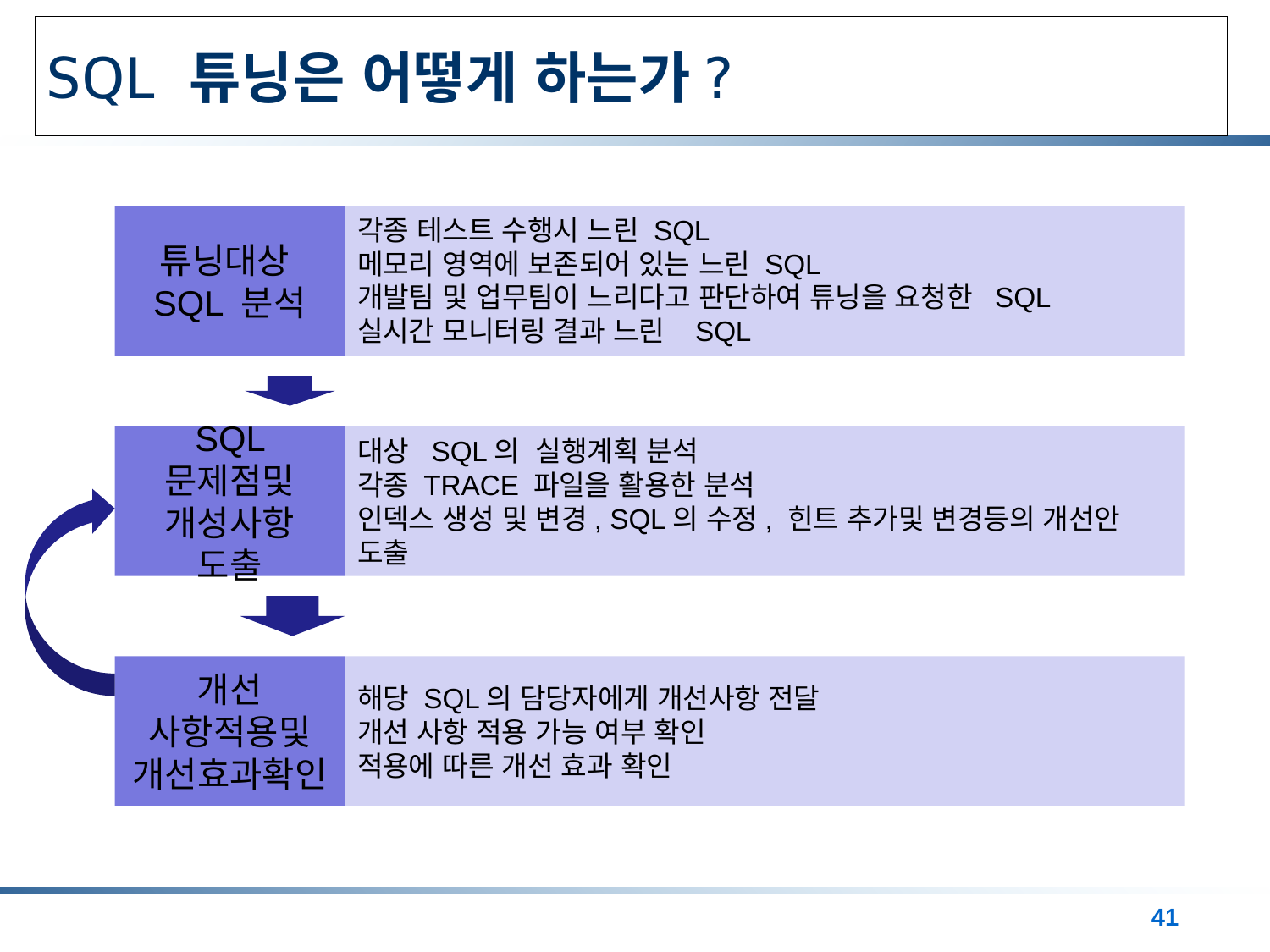

# SQL 튜닝은 어떻게 하는가?
튜닝대상
SQL 분석
각종 테스트 수행시 느린 SQL
메모리 영역에 보존되어 있는 느린 SQL
개발팀 및 업무팀이 느리다고 판단하여 튜닝을 요청한  SQL
실시간 모니터링 결과 느린   SQL

 SQL문제점및 개성사항 도출
대상  SQL의  실행계획 분석
각종 TRACE 파일을 활용한 분석
인덱스 생성 및 변경, SQL의 수정, 힌트 추가및 변경등의 개선안 도출

개선 사항적용및 개선효과확인
해당 SQL의 담당자에게 개선사항 전달
개선 사항 적용 가능 여부 확인
적용에 따른 개선 효과 확인